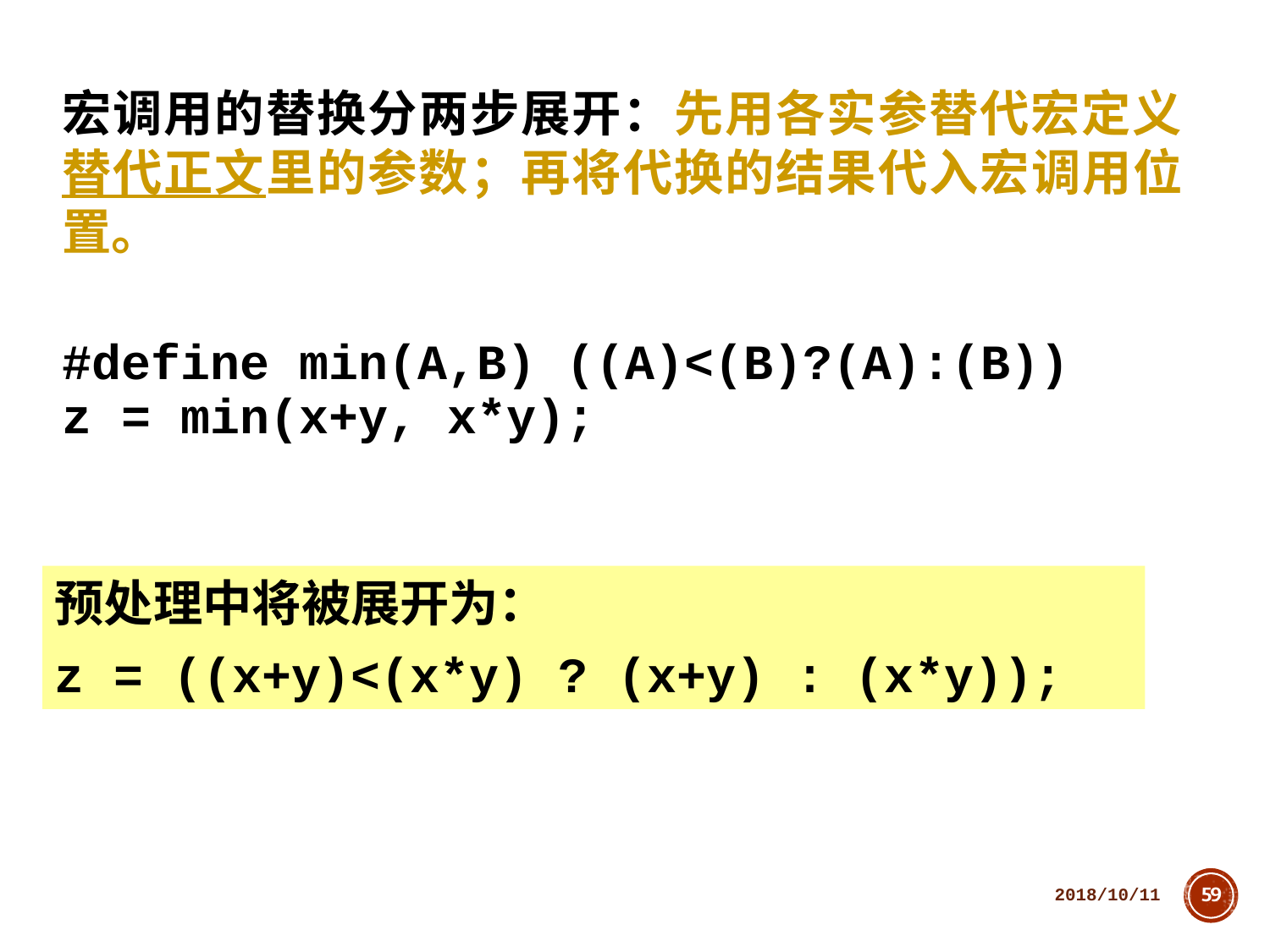

宏调用的替换分两步展开：先用各实参替代宏定义替代正文里的参数；再将代换的结果代入宏调用位置。

#define min(A,B) ((A)<(B)?(A):(B))
z = min(x+y, x*y);

预处理中将被展开为：
z = ((x+y)<(x*y) ? (x+y) : (x*y));
2018/10/11
59